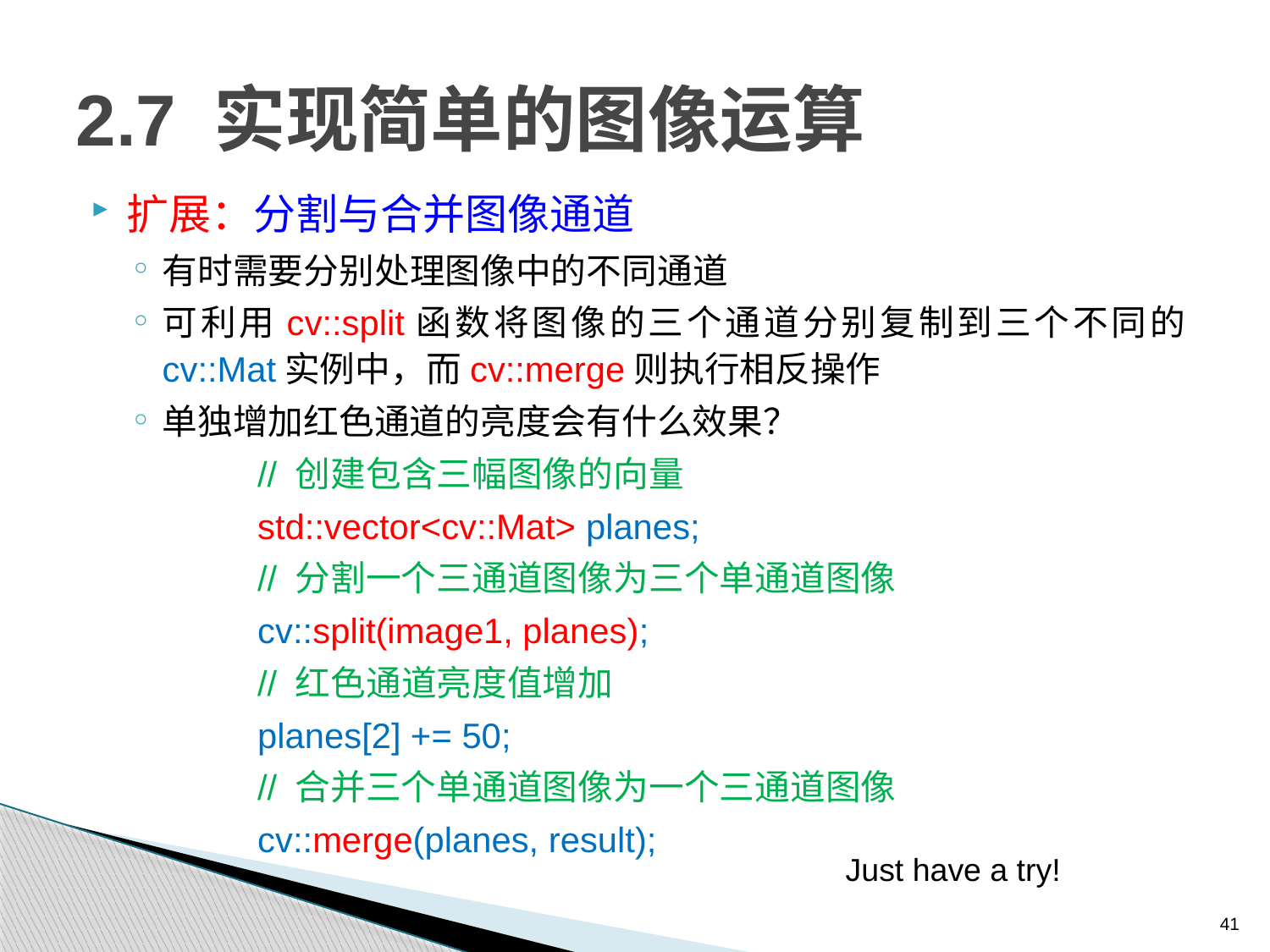

# 2.7 实现简单的图像运算
扩展：分割与合并图像通道
有时需要分别处理图像中的不同通道
可利用cv::split函数将图像的三个通道分别复制到三个不同的cv::Mat实例中，而cv::merge则执行相反操作
单独增加红色通道的亮度会有什么效果？
	// 创建包含三幅图像的向量
	std::vector<cv::Mat> planes;
	// 分割一个三通道图像为三个单通道图像
	cv::split(image1, planes);
	// 红色通道亮度值增加
	planes[2] += 50;
	// 合并三个单通道图像为一个三通道图像
	cv::merge(planes, result);
Just have a try!
41